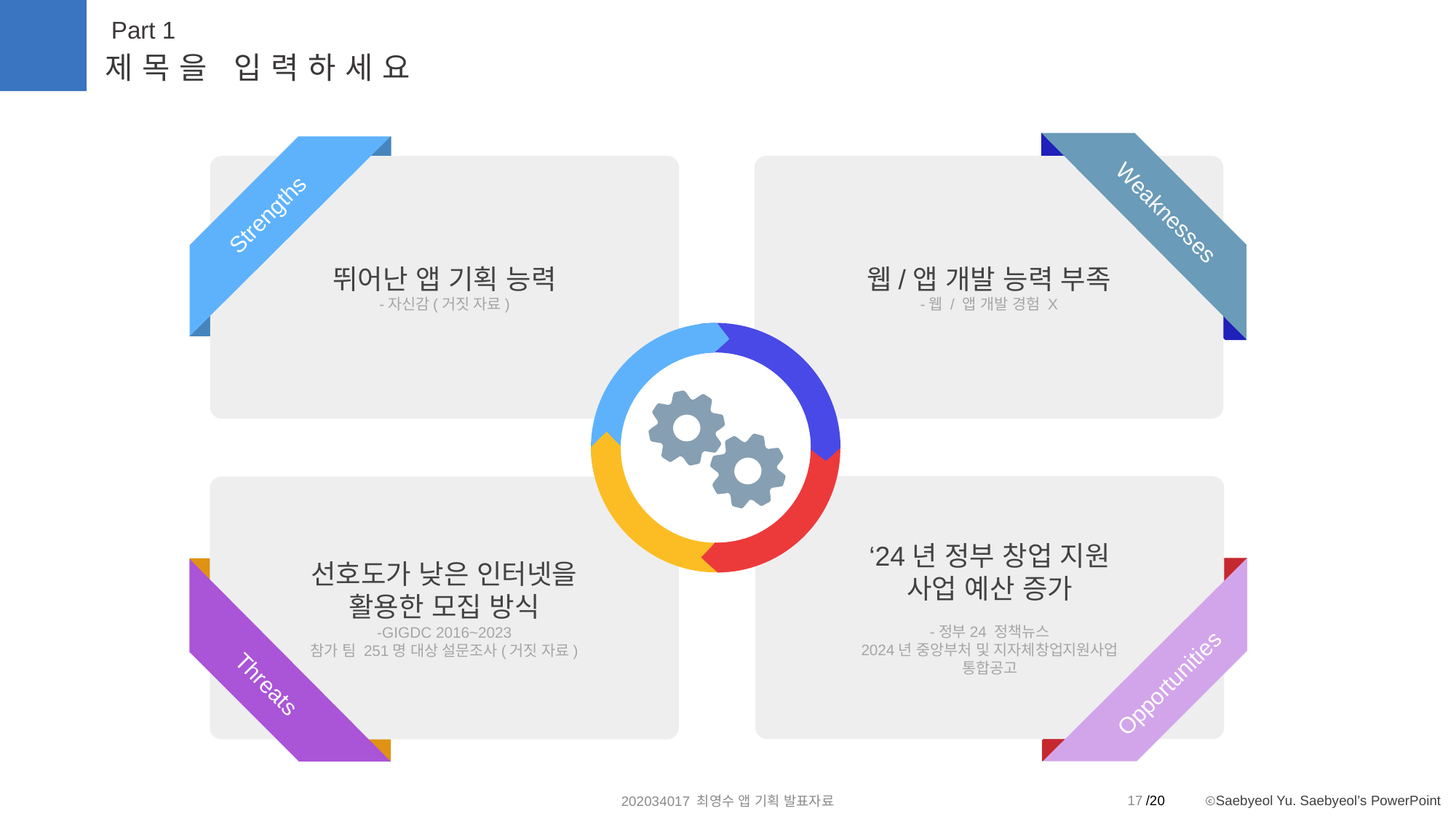

Part 1
제목을 입력하세요

웹/앱 개발 능력 부족
-웹 / 앱 개발 경험 X
Weaknesses

뛰어난 앱 기획 능력
-자신감(거짓 자료)
Strengths

‘24년 정부 창업 지원
사업 예산 증가

-정부24 정책뉴스
2024년 중앙부처 및 지자체창업지원사업
통합공고

Opportunities
선호도가 낮은 인터넷을 활용한 모집 방식
-GIGDC 2016~2023
참가 팀 251명 대상 설문조사(거짓 자료)

Threats
17
202034017 최영수 앱 기획 발표자료